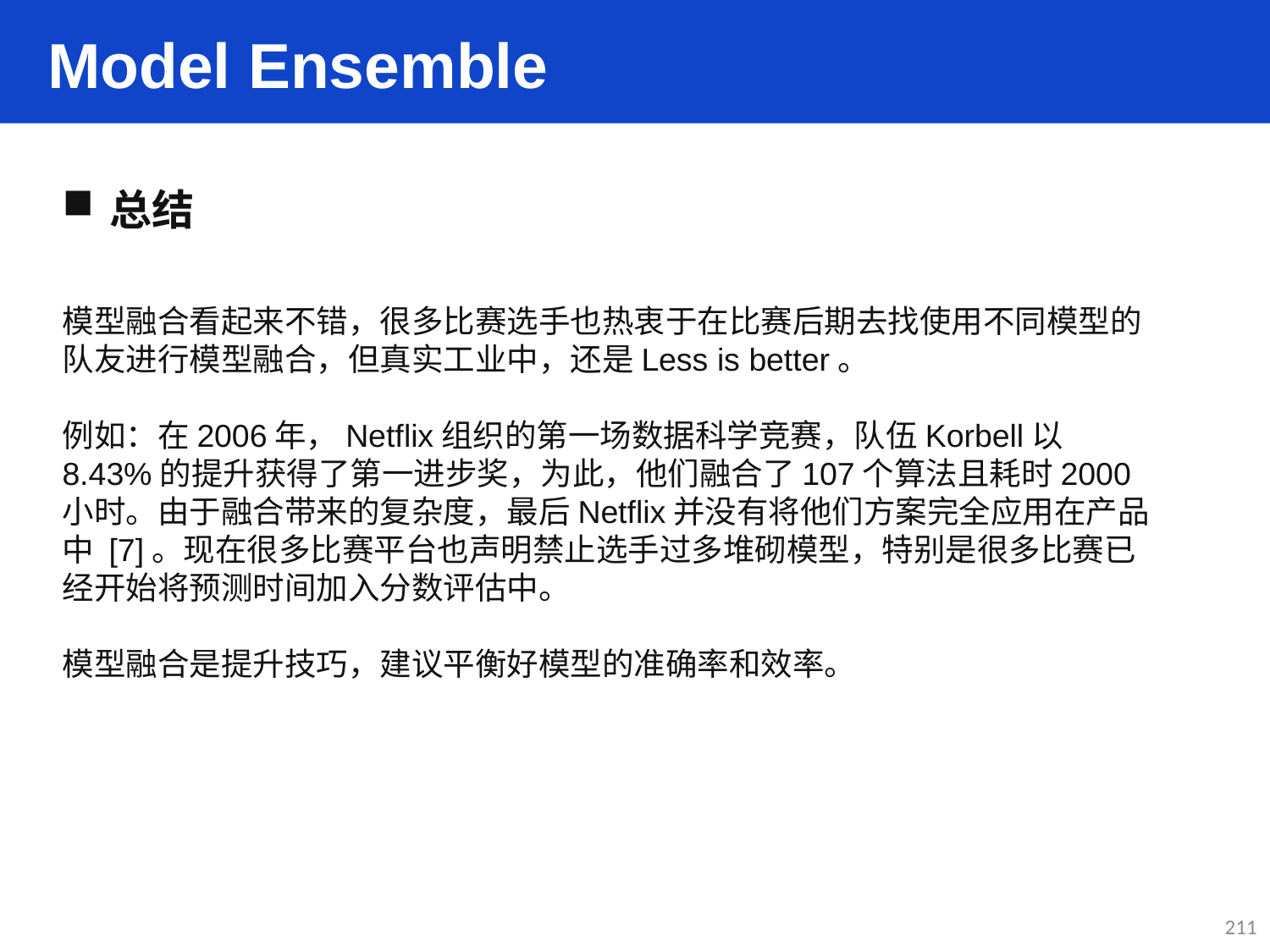

Model Ensemble

总结

模型融合看起来不错，很多比赛选手也热衷于在比赛后期去找使用不同模型的队友进行模型融合，但真实工业中，还是Less is better。

例如：在2006年，Netflix组织的第一场数据科学竞赛，队伍Korbell以8.43%的提升获得了第一进步奖，为此，他们融合了107个算法且耗时2000小时。由于融合带来的复杂度，最后Netflix并没有将他们方案完全应用在产品中 [7]。现在很多比赛平台也声明禁止选手过多堆砌模型，特别是很多比赛已经开始将预测时间加入分数评估中。

模型融合是提升技巧，建议平衡好模型的准确率和效率。
211